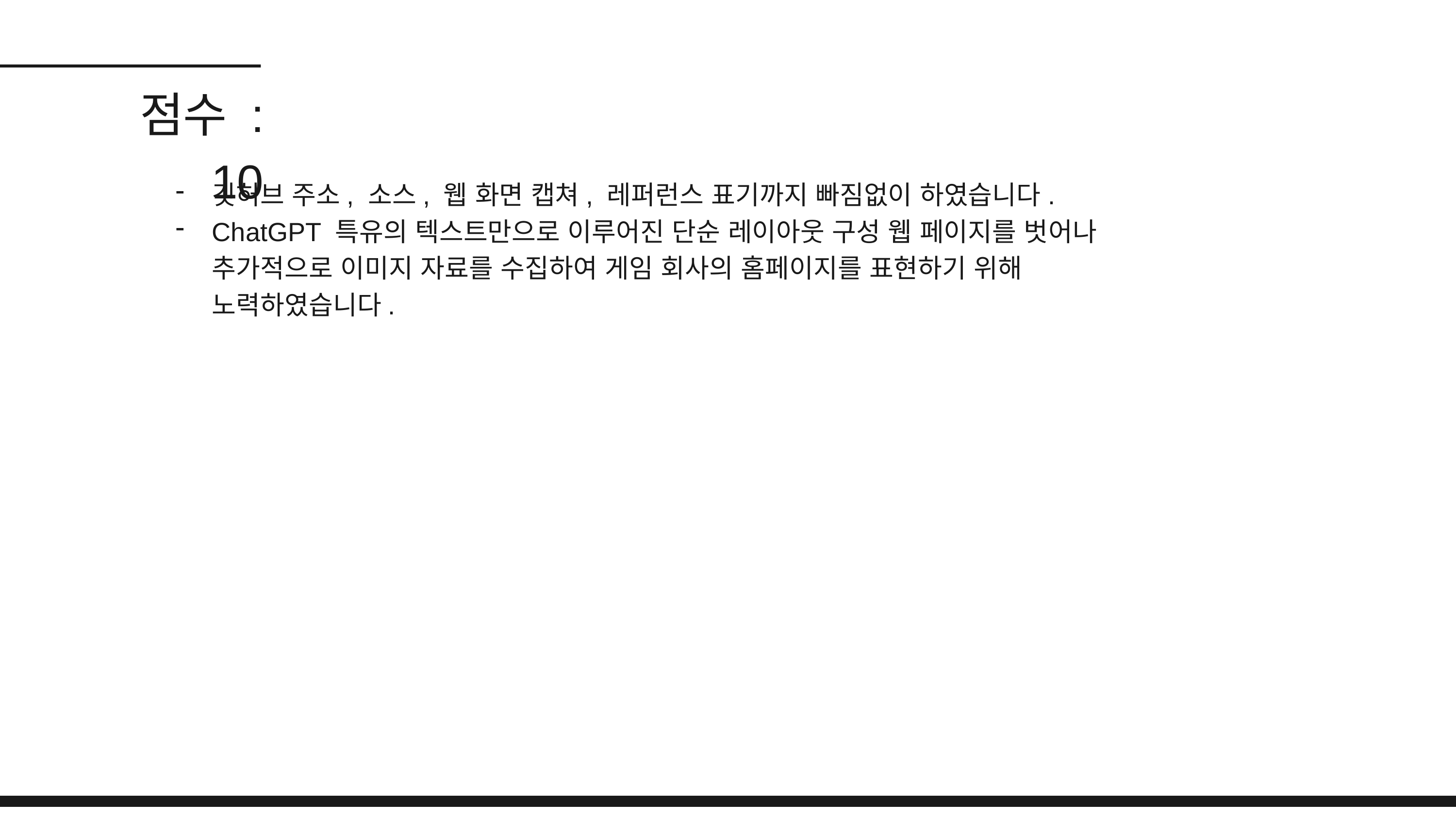

점수 : 10
깃허브 주소, 소스, 웹 화면 캡쳐, 레퍼런스 표기까지 빠짐없이 하였습니다.
ChatGPT 특유의 텍스트만으로 이루어진 단순 레이아웃 구성 웹 페이지를 벗어나 추가적으로 이미지 자료를 수집하여 게임 회사의 홈페이지를 표현하기 위해 노력하였습니다.